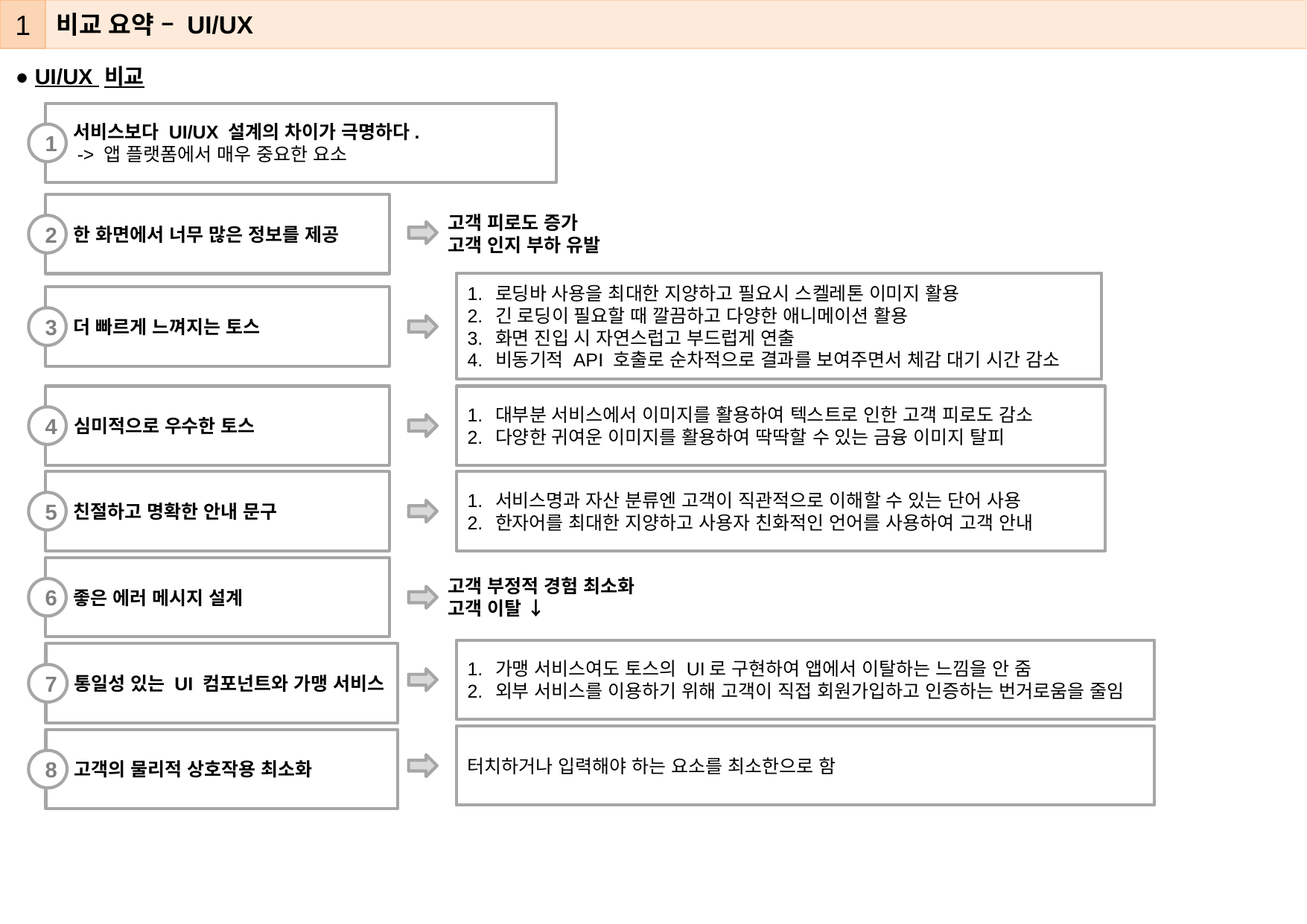

1
비교 요약 – UI/UX
● UI/UX 비교
   서비스보다 UI/UX 설계의 차이가 극명하다.
    -> 앱 플랫폼에서 매우 중요한 요소
1
   한 화면에서 너무 많은 정보를 제공
2
고객 피로도 증가
고객 인지 부하 유발

로딩바 사용을 최대한 지양하고 필요시 스켈레톤 이미지 활용
긴 로딩이 필요할 때 깔끔하고 다양한 애니메이션 활용
화면 진입 시 자연스럽고 부드럽게 연출
비동기적 API 호출로 순차적으로 결과를 보여주면서 체감 대기 시간 감소
   더 빠르게 느껴지는 토스
3

   심미적으로 우수한 토스
4
대부분 서비스에서 이미지를 활용하여 텍스트로 인한 고객 피로도 감소
다양한 귀여운 이미지를 활용하여 딱딱할 수 있는 금융 이미지 탈피

   친절하고 명확한 안내 문구
5
서비스명과 자산 분류엔 고객이 직관적으로 이해할 수 있는 단어 사용
한자어를 최대한 지양하고 사용자 친화적인 언어를 사용하여 고객 안내

   좋은 에러 메시지 설계
6
고객 부정적 경험 최소화
고객 이탈 ↓

가맹 서비스여도 토스의 UI로 구현하여 앱에서 이탈하는 느낌을 안 줌
외부 서비스를 이용하기 위해 고객이 직접 회원가입하고 인증하는 번거로움을 줄임
   통일성 있는 UI 컴포넌트와 가맹 서비스
7

터치하거나 입력해야 하는 요소를 최소한으로 함
   고객의 물리적 상호작용 최소화
8